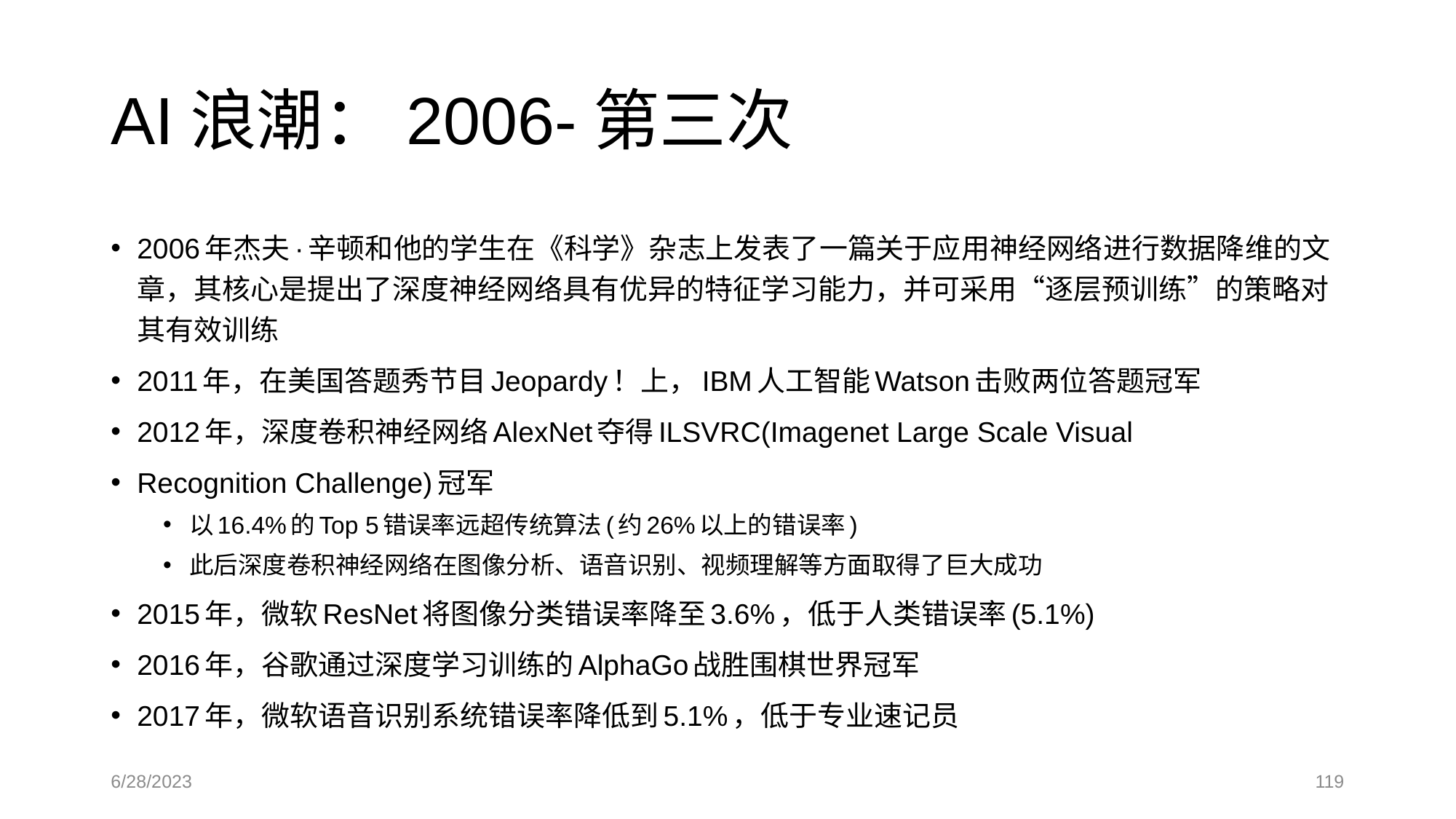

# AI浪潮：2006-第三次
2006年杰夫·辛顿和他的学生在《科学》杂志上发表了一篇关于应用神经网络进行数据降维的文章，其核心是提出了深度神经网络具有优异的特征学习能力，并可采用“逐层预训练”的策略对其有效训练
2011年，在美国答题秀节目Jeopardy！上，IBM人工智能Watson击败两位答题冠军
2012年，深度卷积神经网络AlexNet夺得ILSVRC(Imagenet Large Scale Visual
Recognition Challenge)冠军
以16.4%的Top 5错误率远超传统算法(约26%以上的错误率)
此后深度卷积神经网络在图像分析、语音识别、视频理解等方面取得了巨大成功
2015年，微软ResNet将图像分类错误率降至3.6%，低于人类错误率(5.1%)
2016年，谷歌通过深度学习训练的AlphaGo战胜围棋世界冠军
2017年，微软语音识别系统错误率降低到5.1%，低于专业速记员

6/28/2023
119